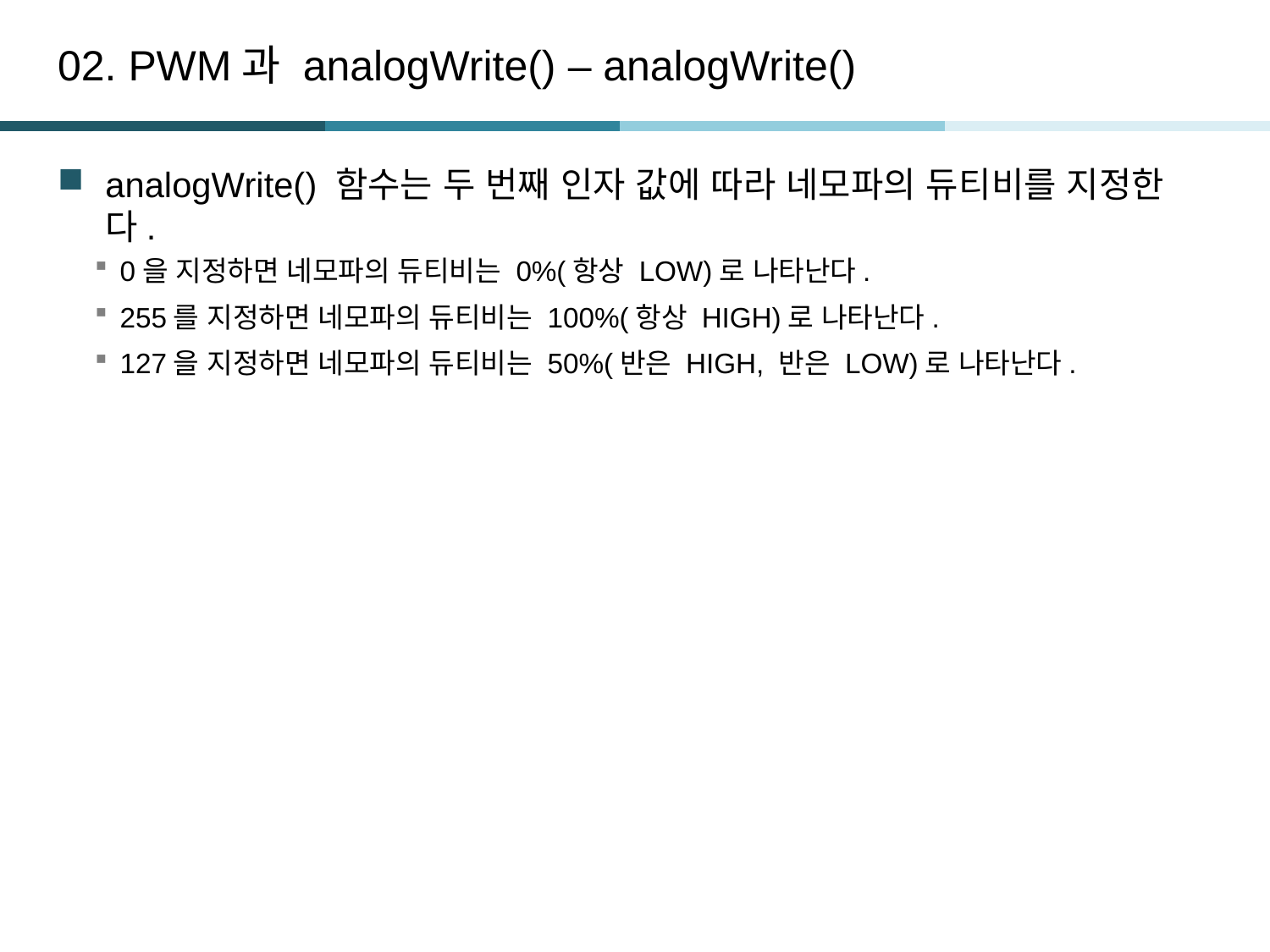

# 02. PWM과 analogWrite() – analogWrite()
analogWrite() 함수는 두 번째 인자 값에 따라 네모파의 듀티비를 지정한다.
0을 지정하면 네모파의 듀티비는 0%(항상 LOW)로 나타난다.
255를 지정하면 네모파의 듀티비는 100%(항상 HIGH)로 나타난다.
127을 지정하면 네모파의 듀티비는 50%(반은 HIGH, 반은 LOW)로 나타난다.